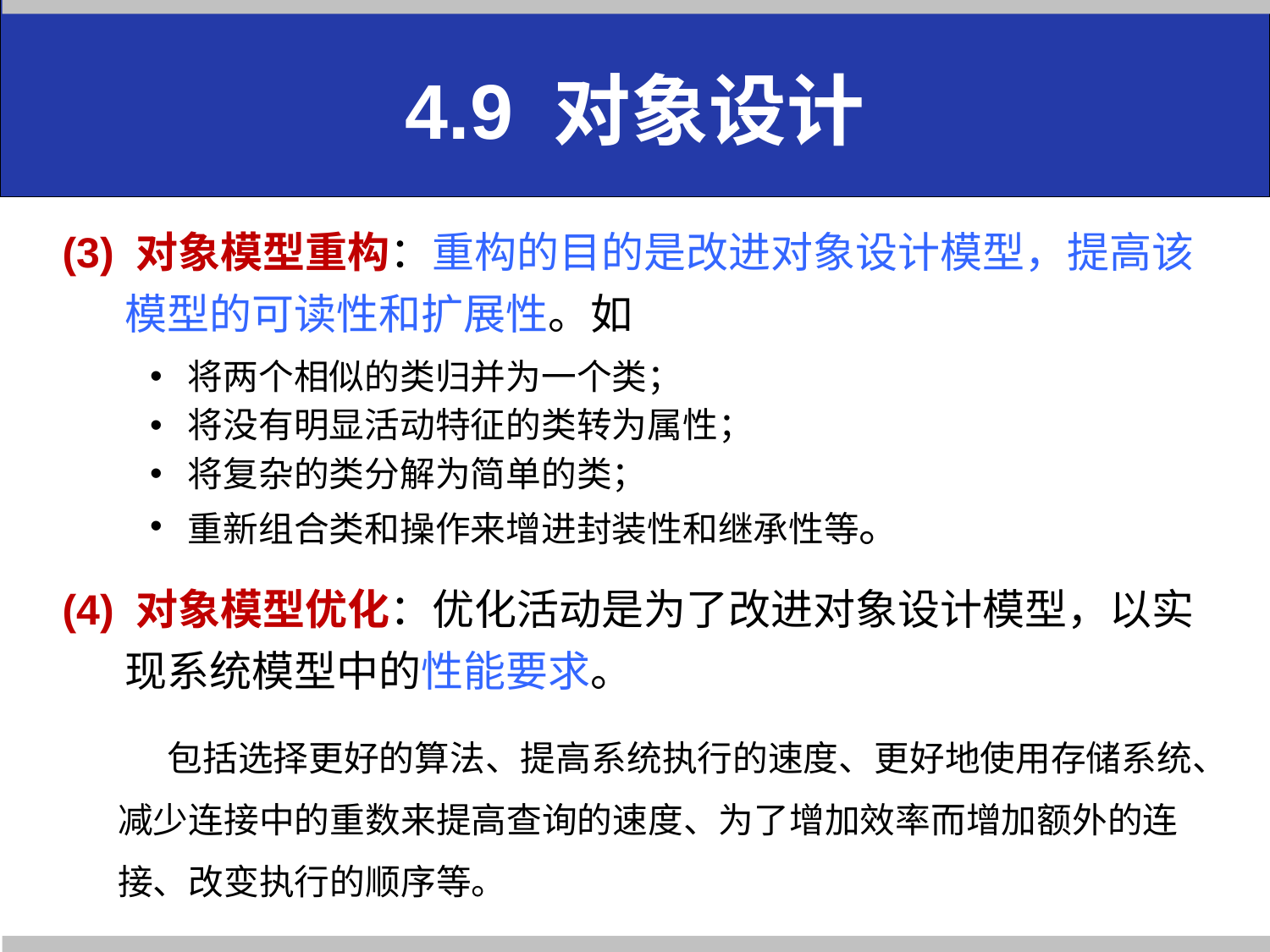

# 4.9 对象设计
(3) 对象模型重构：重构的目的是改进对象设计模型，提高该模型的可读性和扩展性。如
将两个相似的类归并为一个类；
将没有明显活动特征的类转为属性；
将复杂的类分解为简单的类；
重新组合类和操作来增进封装性和继承性等。
(4) 对象模型优化：优化活动是为了改进对象设计模型，以实现系统模型中的性能要求。
包括选择更好的算法、提高系统执行的速度、更好地使用存储系统、减少连接中的重数来提高查询的速度、为了增加效率而增加额外的连接、改变执行的顺序等。
622